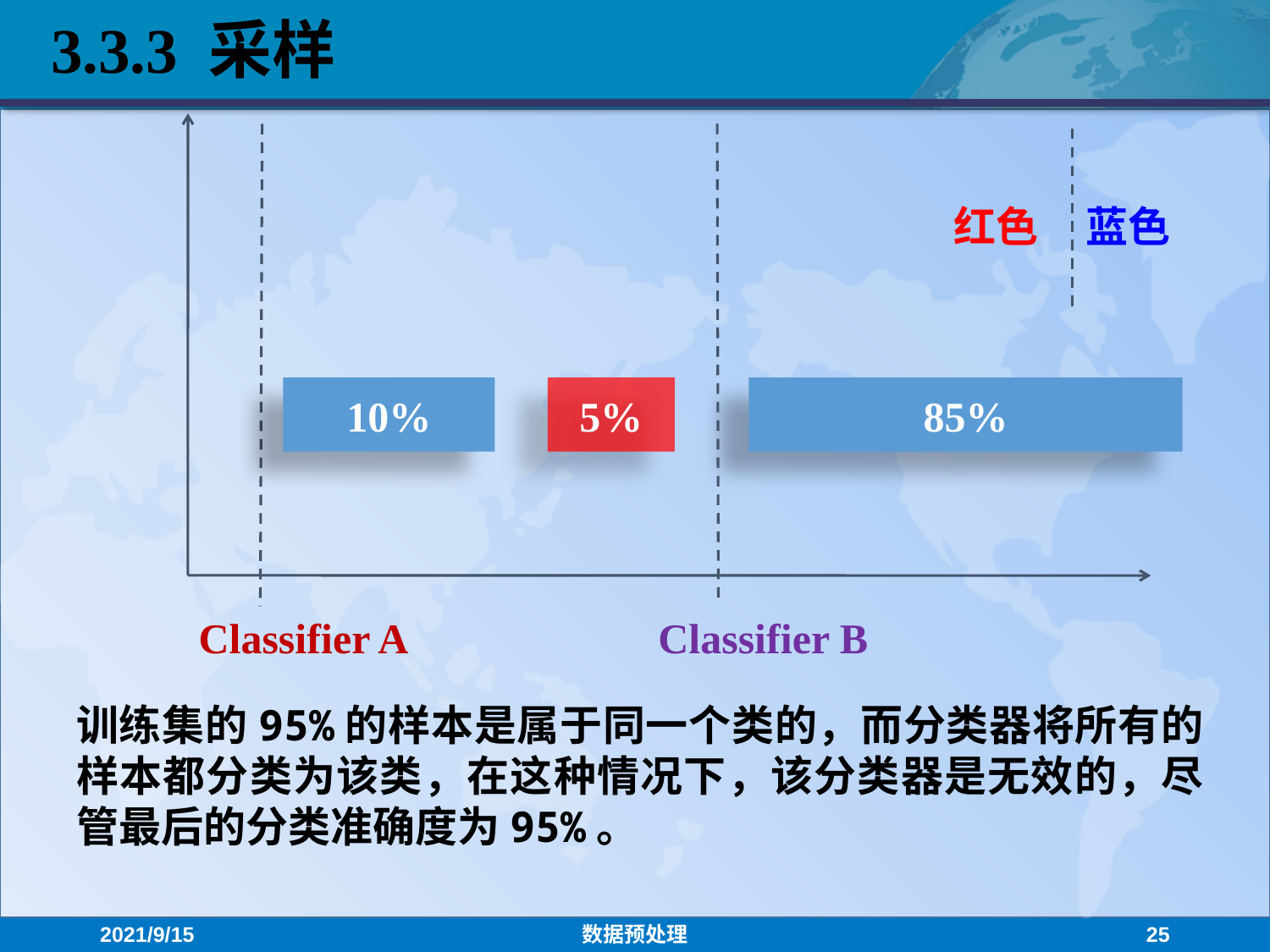

3.3.3 采样
红色     蓝色
10%
5%
85%
Classifier A
Classifier B
训练集的95%的样本是属于同一个类的，而分类器将所有的样本都分类为该类，在这种情况下，该分类器是无效的，尽管最后的分类准确度为95%。
2021/9/15
数据预处理
25